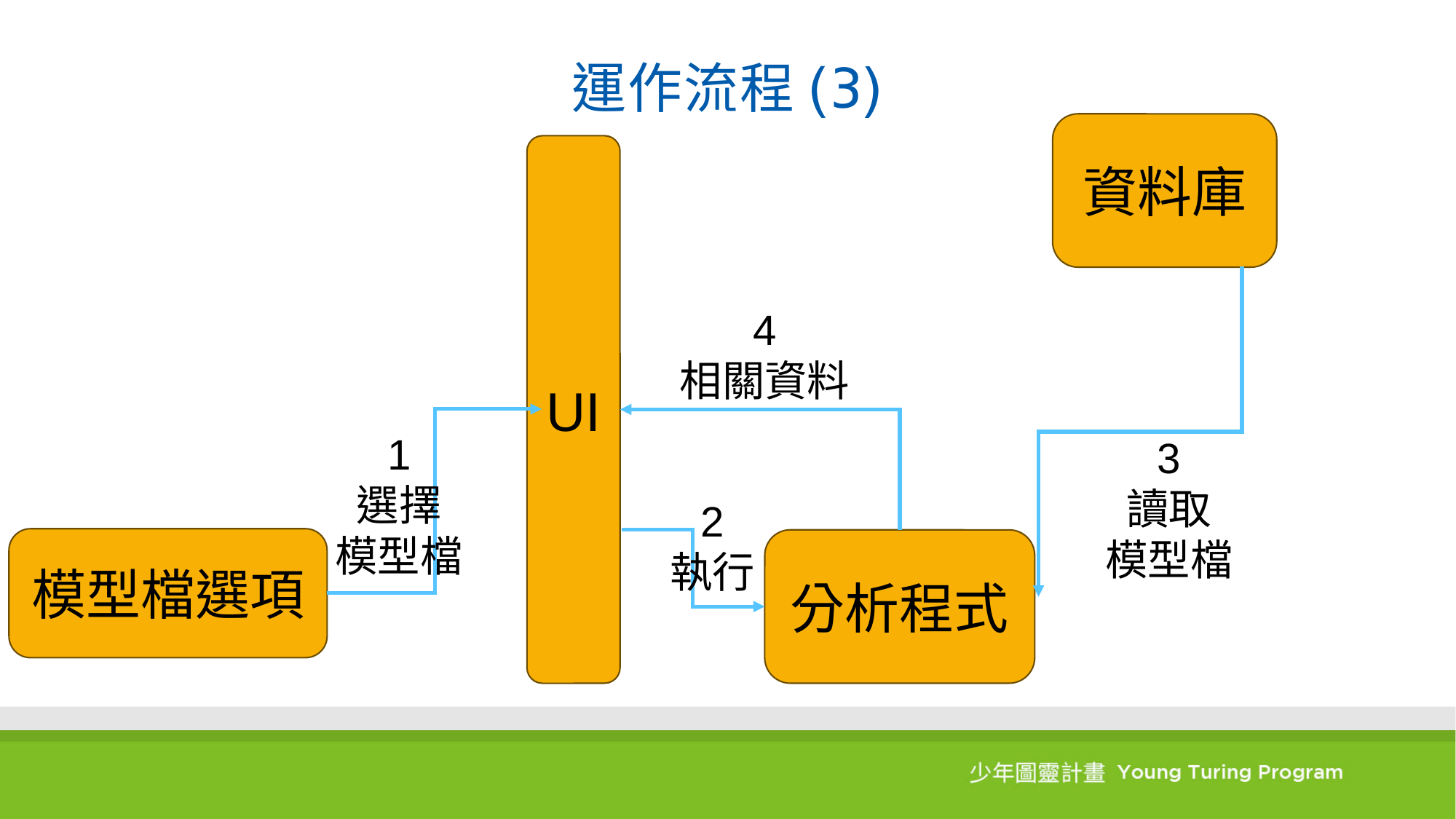

# 運作流程(3)
資料庫
UI
4
相關資料
1
選擇
模型檔
3
讀取
模型檔
2
執行
模型檔選項
分析程式